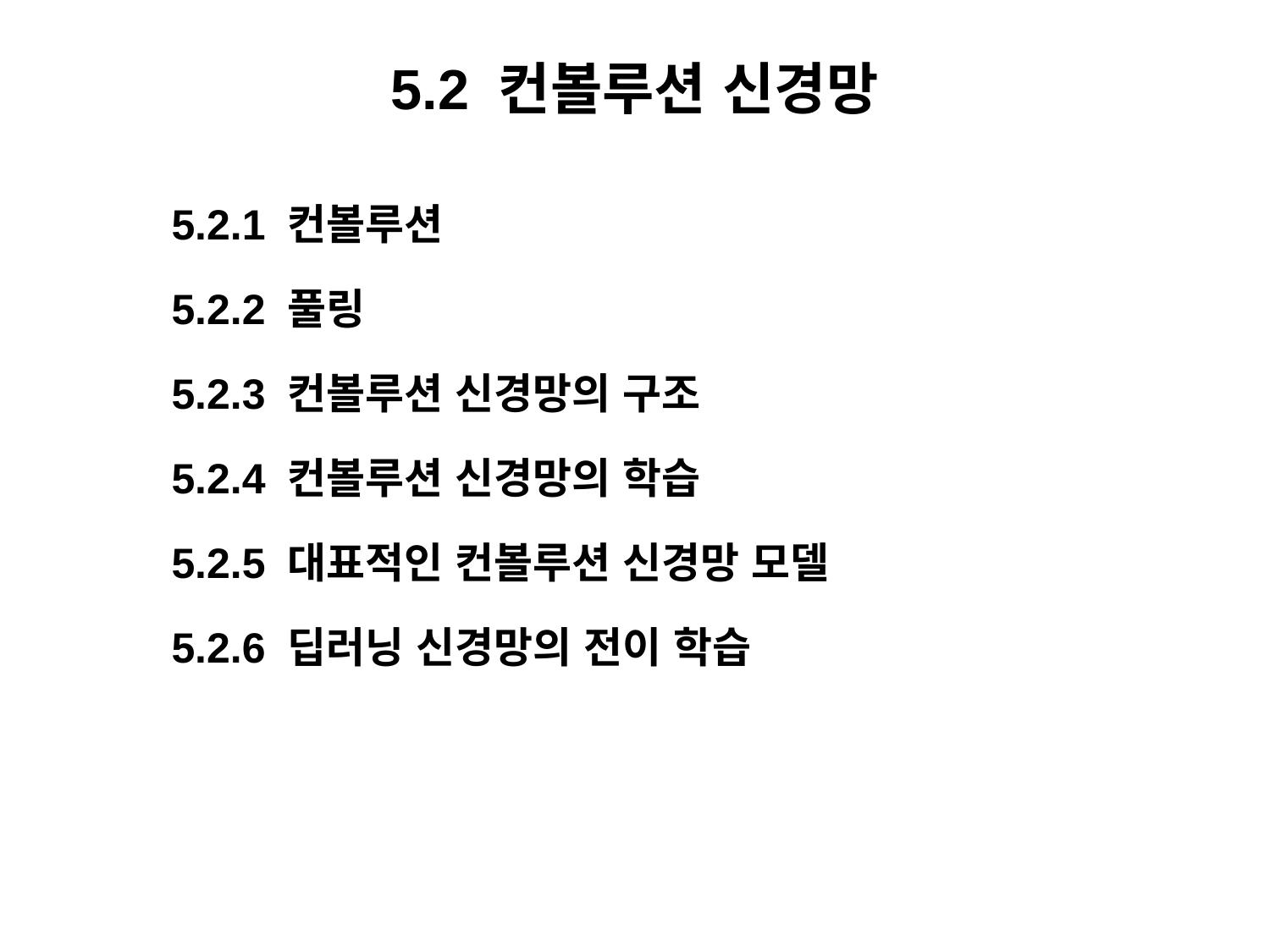

# 5.2 컨볼루션 신경망
5.2.1 컨볼루션
5.2.2 풀링
5.2.3 컨볼루션 신경망의 구조
5.2.4 컨볼루션 신경망의 학습
5.2.5 대표적인 컨볼루션 신경망 모델
5.2.6 딥러닝 신경망의 전이 학습